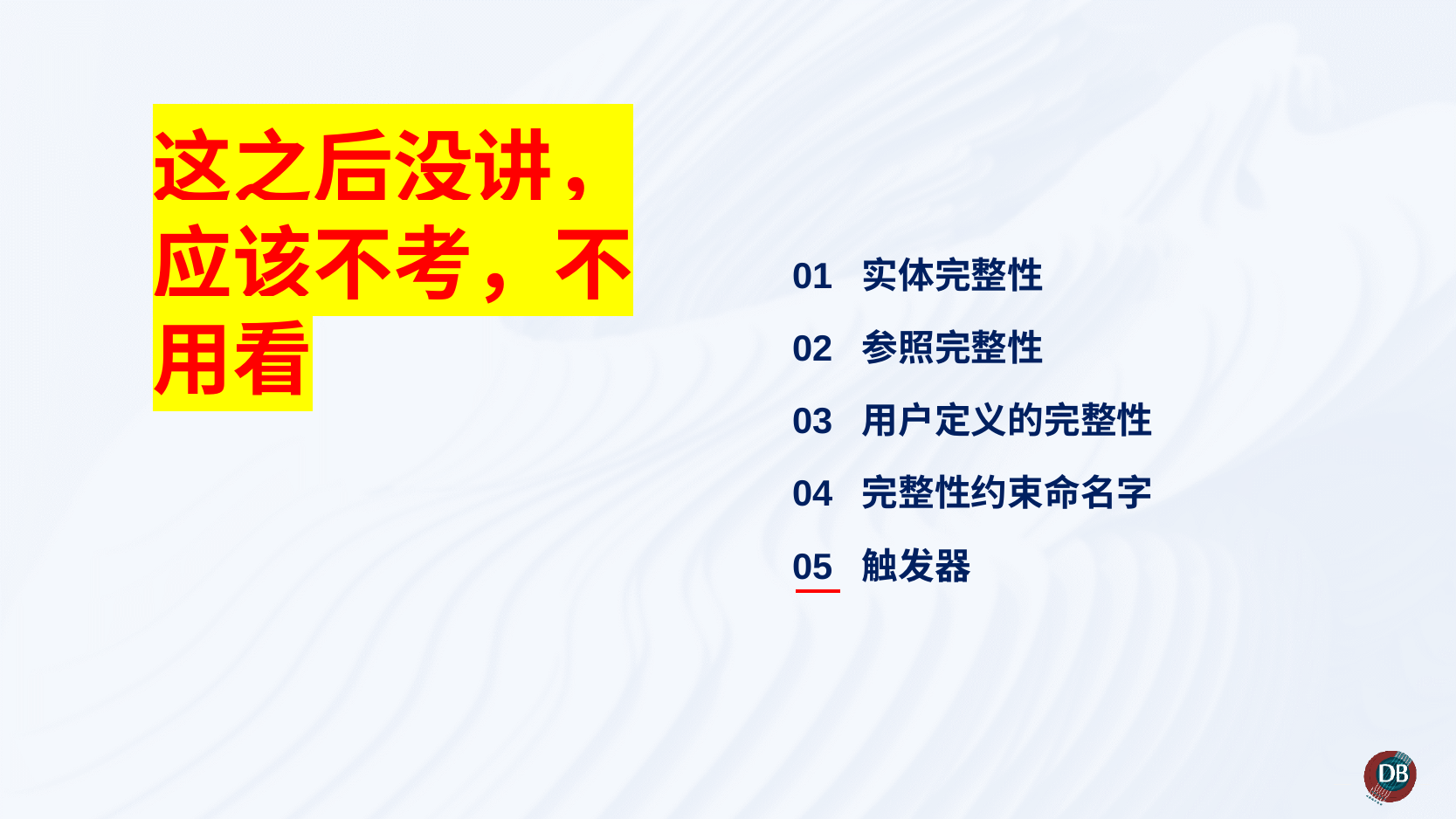

这之后没讲，应该不考，不用看
01  实体完整性
02  参照完整性
03  用户定义的完整性
04  完整性约束命名字
05  触发器